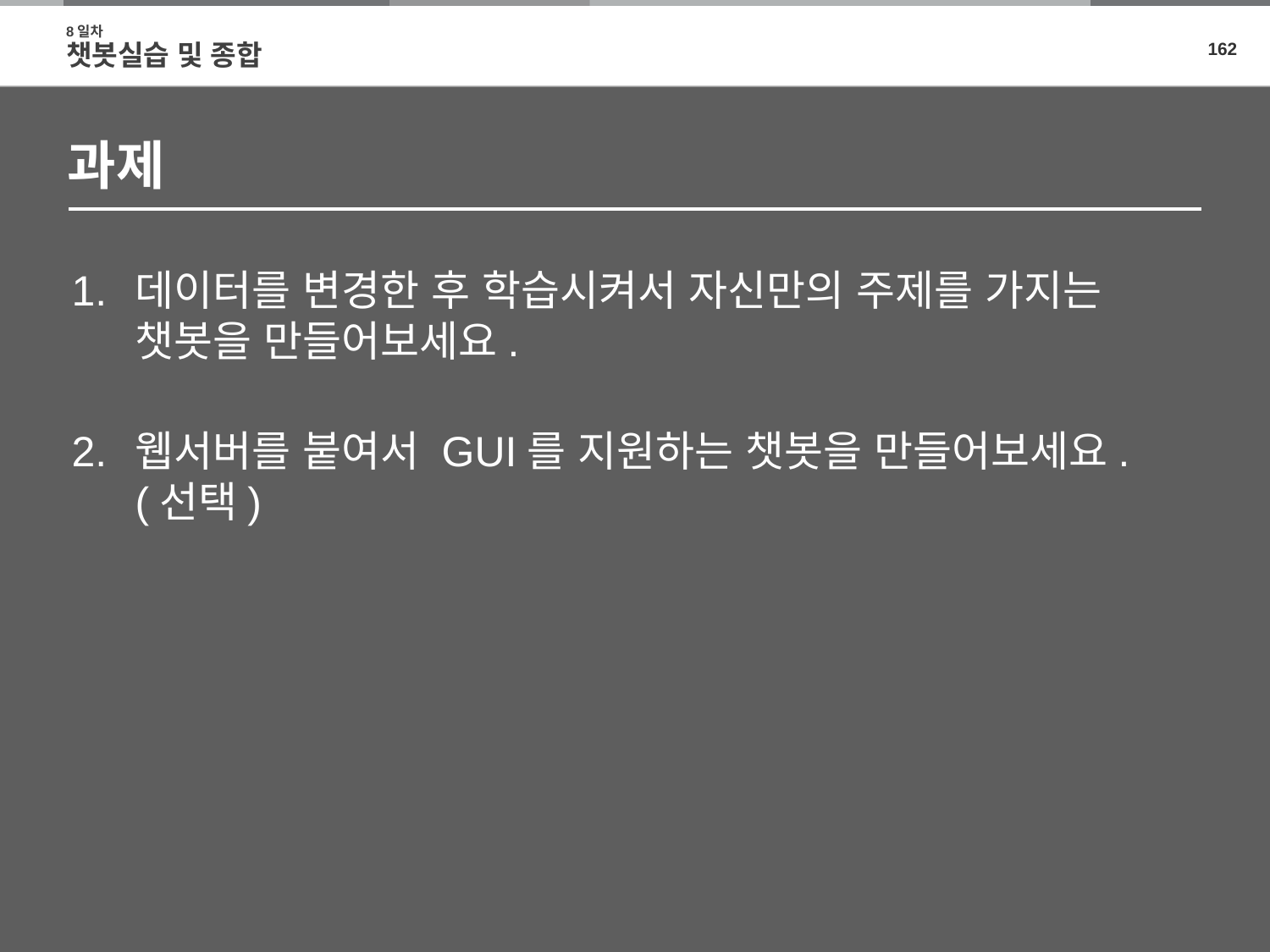

8일차
챗봇실습 및 종합
# 과제
데이터를 변경한 후 학습시켜서 자신만의 주제를 가지는
챗봇을 만들어보세요.
웹서버를 붙여서 GUI를 지원하는 챗봇을 만들어보세요.
(선택)